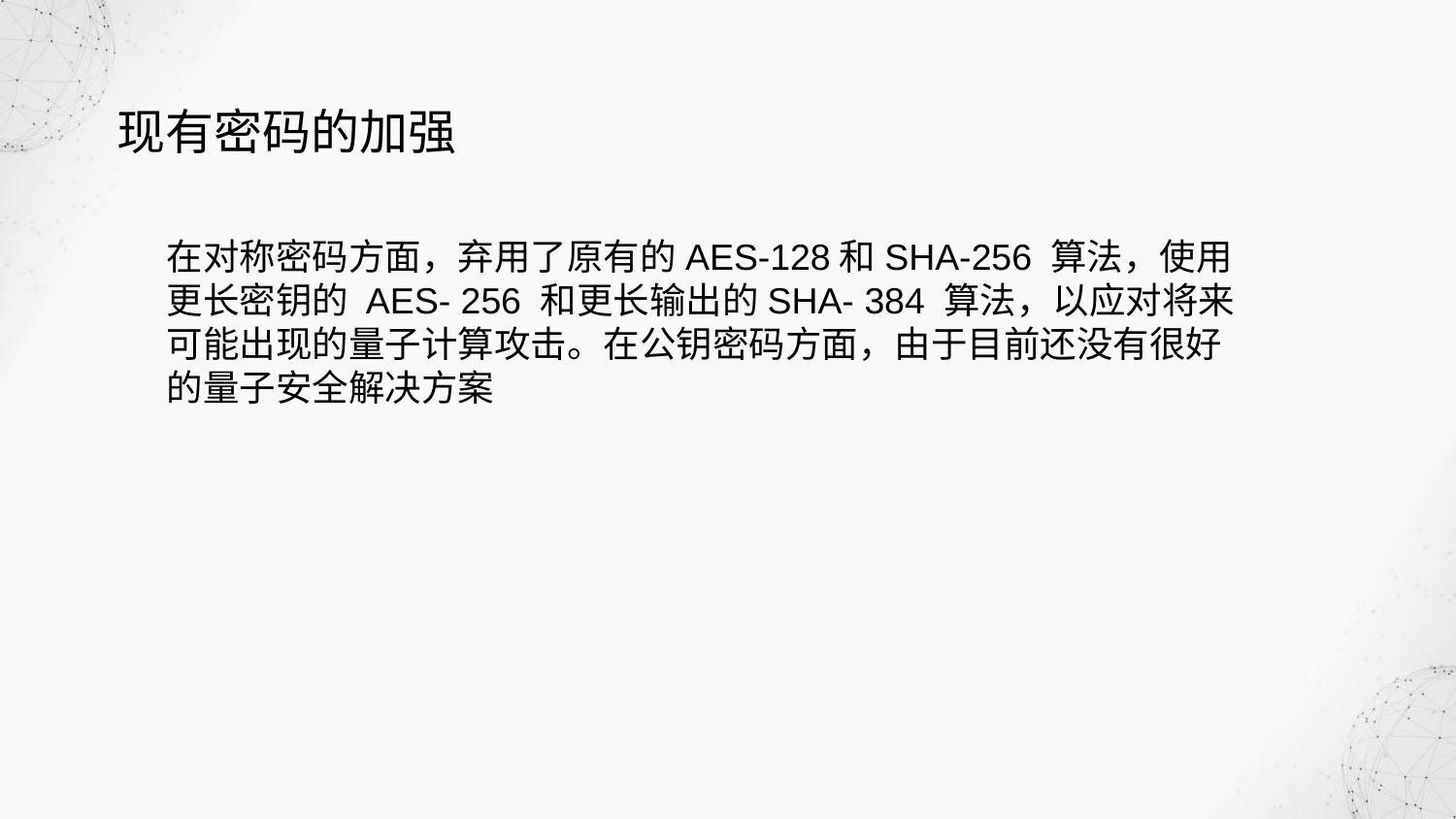

现有密码的加强
在对称密码方面，弃用了原有的AES-128和SHA-256 算法，使用更长密钥的 AES- 256 和更长输出的SHA- 384 算法，以应对将来可能出现的量子计算攻击。在公钥密码方面，由于目前还没有很好的量子安全解决方案